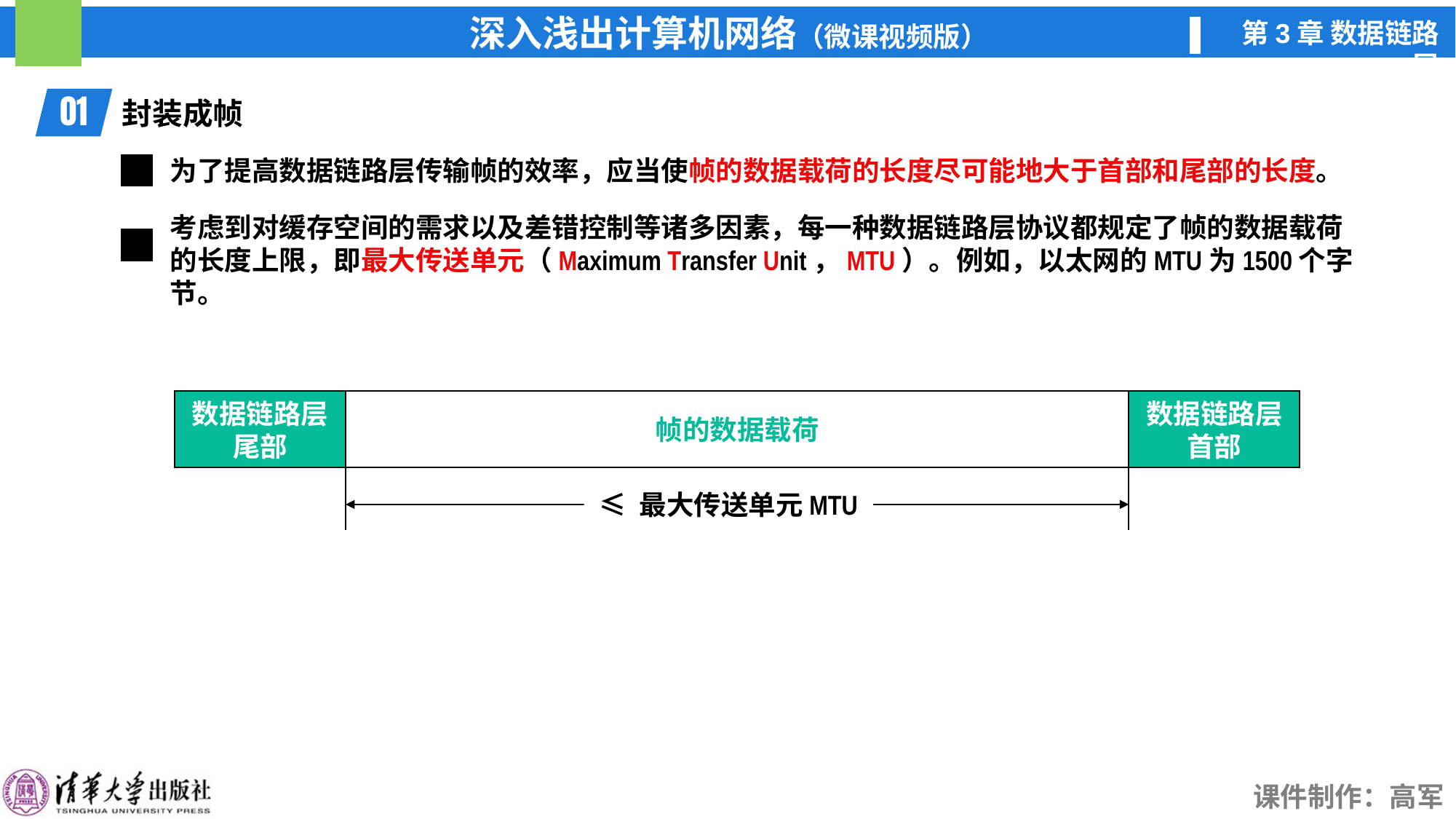

01
封装成帧
为了提高数据链路层传输帧的效率，应当使帧的数据载荷的长度尽可能地大于首部和尾部的长度。

考虑到对缓存空间的需求以及差错控制等诸多因素，每一种数据链路层协议都规定了帧的数据载荷的长度上限，即最大传送单元（Maximum Transfer Unit，MTU）。例如，以太网的MTU为1500个字节。

数据链路层
尾部
帧的数据载荷
数据链路层
首部
≤ 最大传送单元MTU